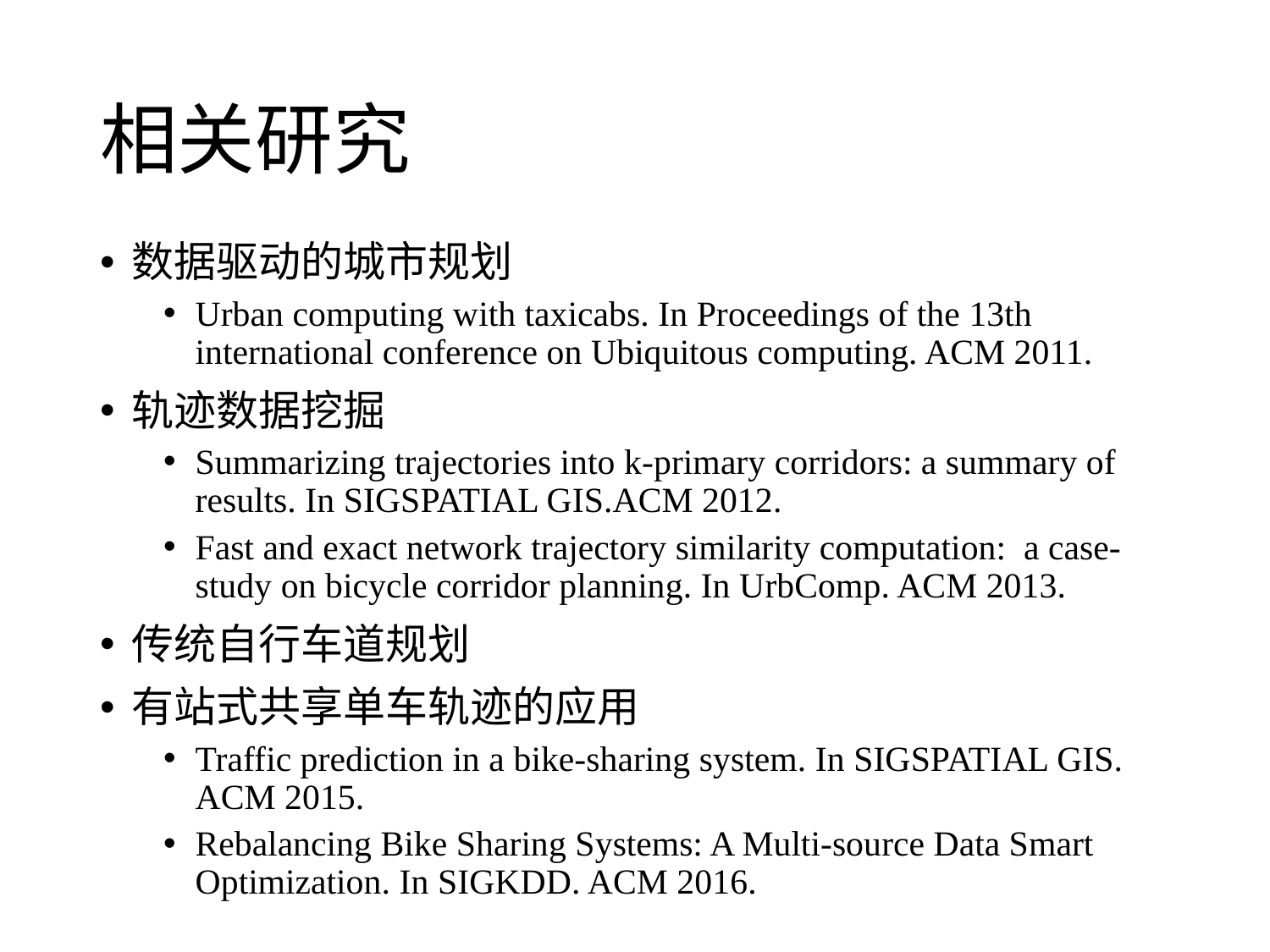

# 相关研究
数据驱动的城市规划
Urban computing with taxicabs. In Proceedings of the 13th international conference on Ubiquitous computing. ACM 2011.
轨迹数据挖掘
Summarizing trajectories into k-primary corridors: a summary of results. In SIGSPATIAL GIS.ACM 2012.
Fast and exact network trajectory similarity computation:  a case-study on bicycle corridor planning. In UrbComp. ACM 2013.
传统自行车道规划
有站式共享单车轨迹的应用
Traffic prediction in a bike-sharing system. In SIGSPATIAL GIS. ACM 2015.
Rebalancing Bike Sharing Systems: A Multi-source Data Smart Optimization. In SIGKDD. ACM 2016.